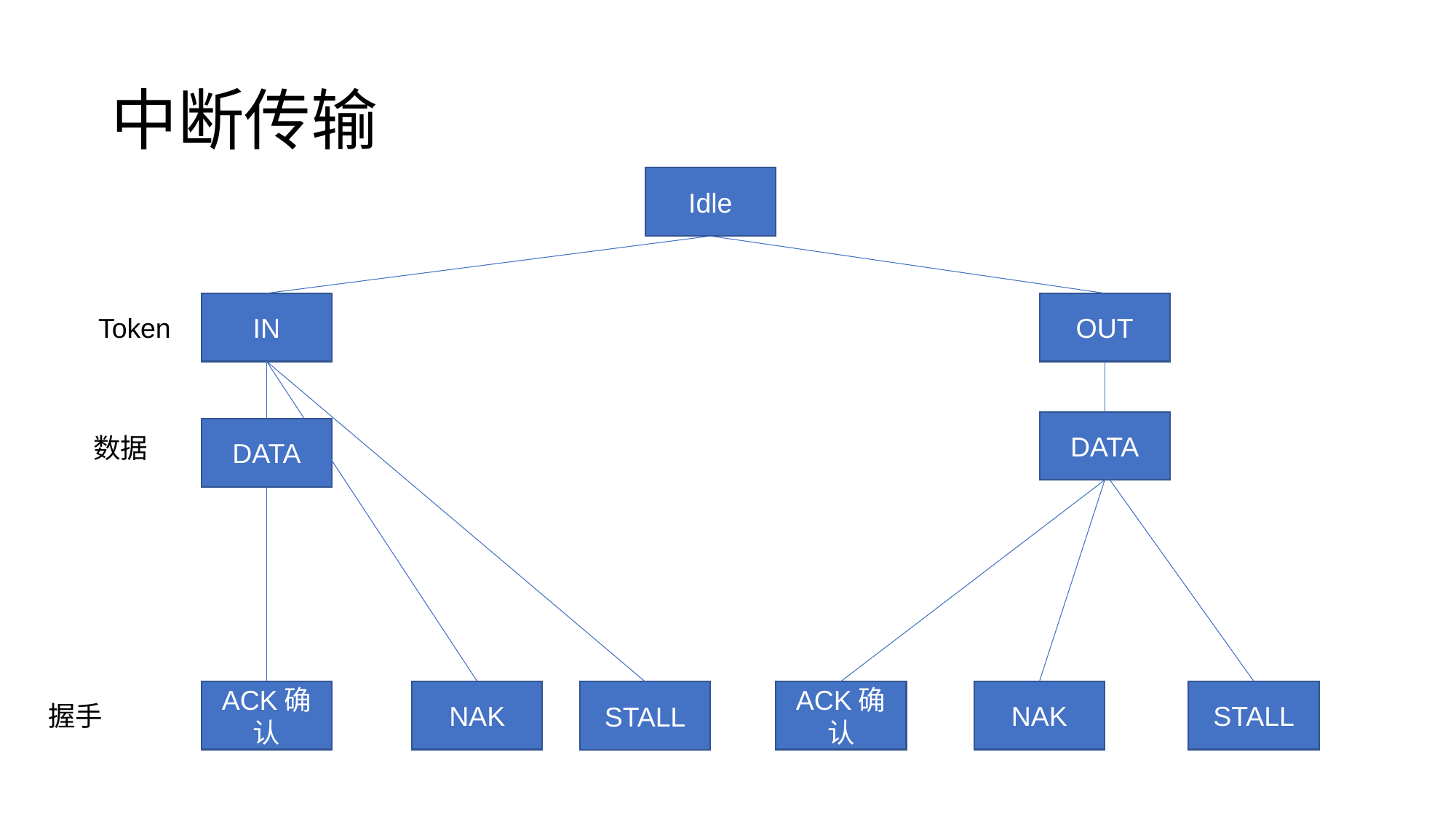

# 中断传输
Idle
IN
OUT
Token
DATA
DATA
数据
ACK确认
NAK
ACK确认
NAK
STALL
STALL
握手